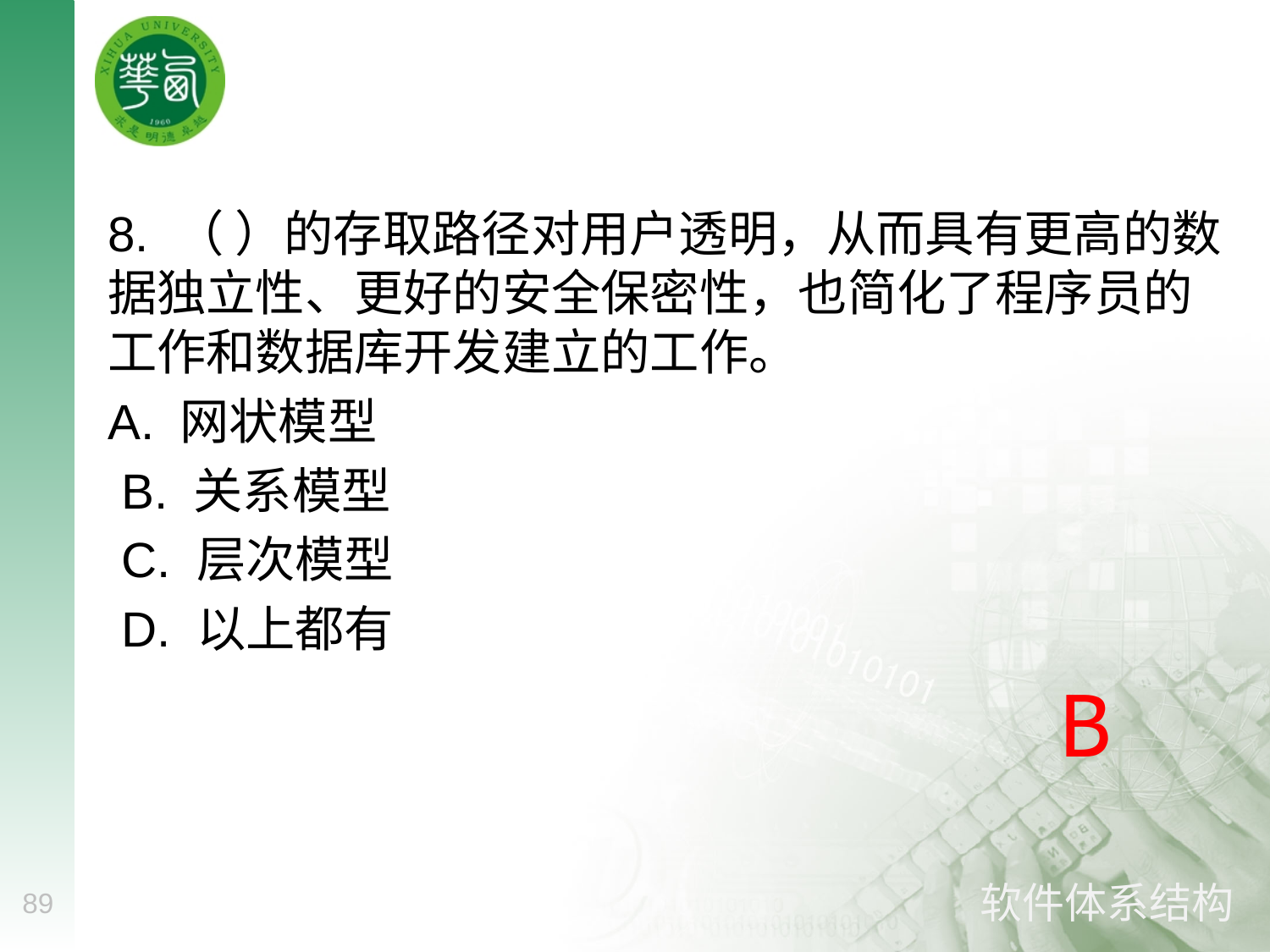

#
8. （ ）的存取路径对用户透明，从而具有更高的数据独立性、更好的安全保密性，也简化了程序员的工作和数据库开发建立的工作。
A. 网状模型
 B. 关系模型
 C. 层次模型
 D. 以上都有
B
89